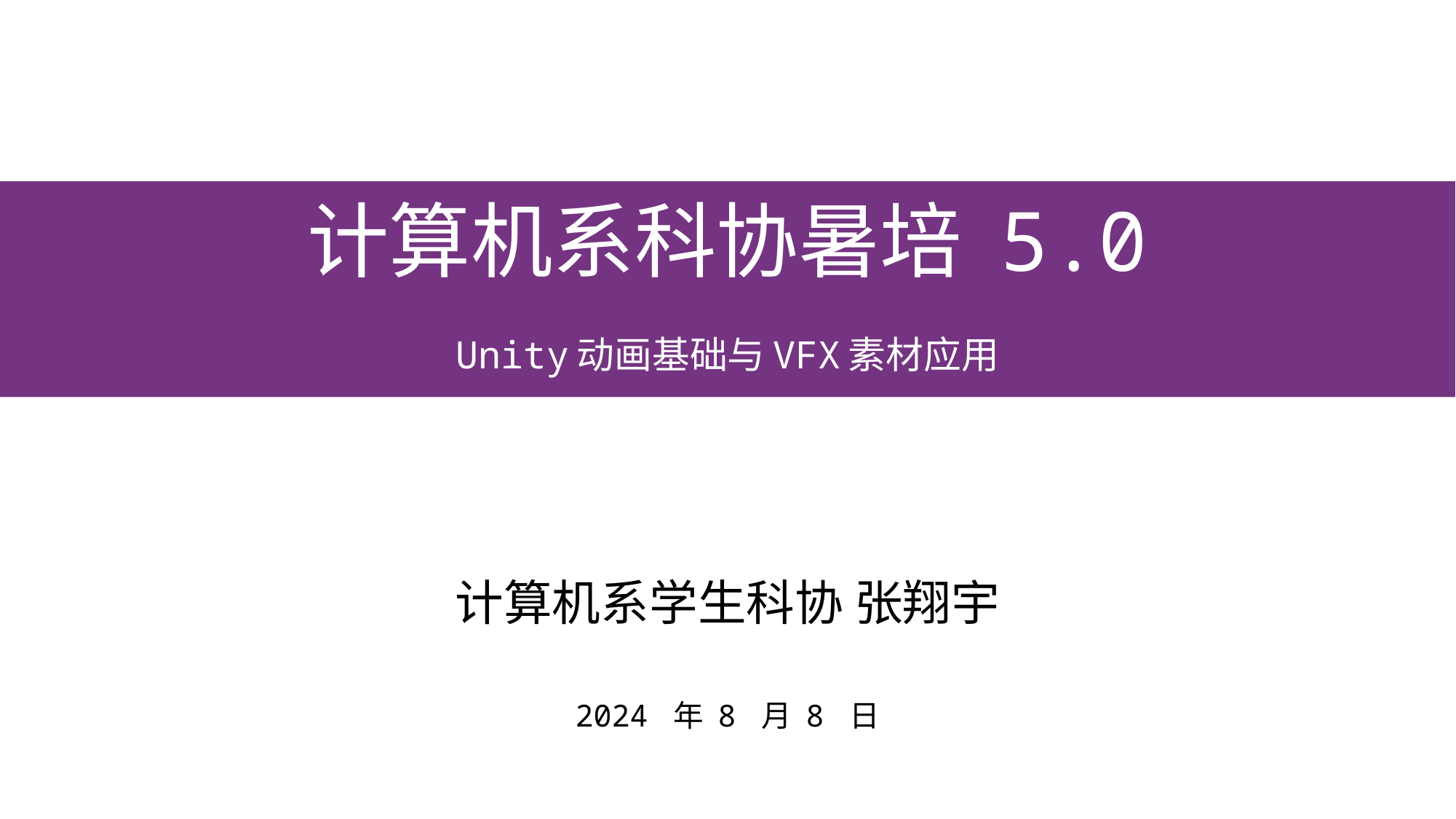

# 计算机系科协暑培 5.0

Unity动画基础与VFX素材应用
计算机系学生科协 张翔宇
2024 年 8 月 8 日